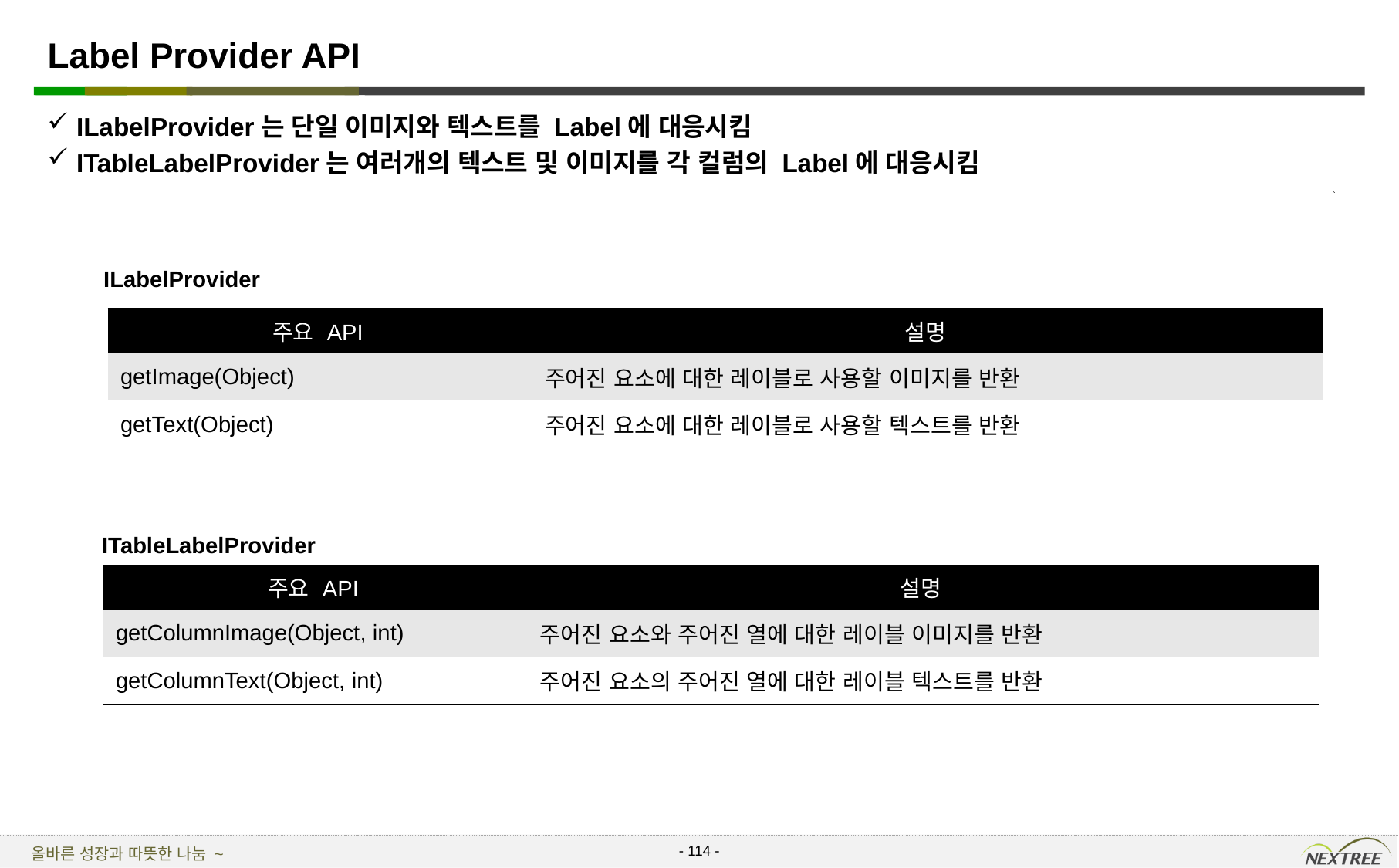

# Label Provider API
ILabelProvider는 단일 이미지와 텍스트를 Label에 대응시킴
ITableLabelProvider는 여러개의 텍스트 및 이미지를 각 컬럼의 Label에 대응시킴
ILabelProvider
| 주요 API | 설명 |
| --- | --- |
| getImage(Object) | 주어진 요소에 대한 레이블로 사용할 이미지를 반환 |
| getText(Object) | 주어진 요소에 대한 레이블로 사용할 텍스트를 반환 |
ITableLabelProvider
| 주요 API | 설명 |
| --- | --- |
| getColumnImage(Object, int) | 주어진 요소와 주어진 열에 대한 레이블 이미지를 반환 |
| getColumnText(Object, int) | 주어진 요소의 주어진 열에 대한 레이블 텍스트를 반환 |